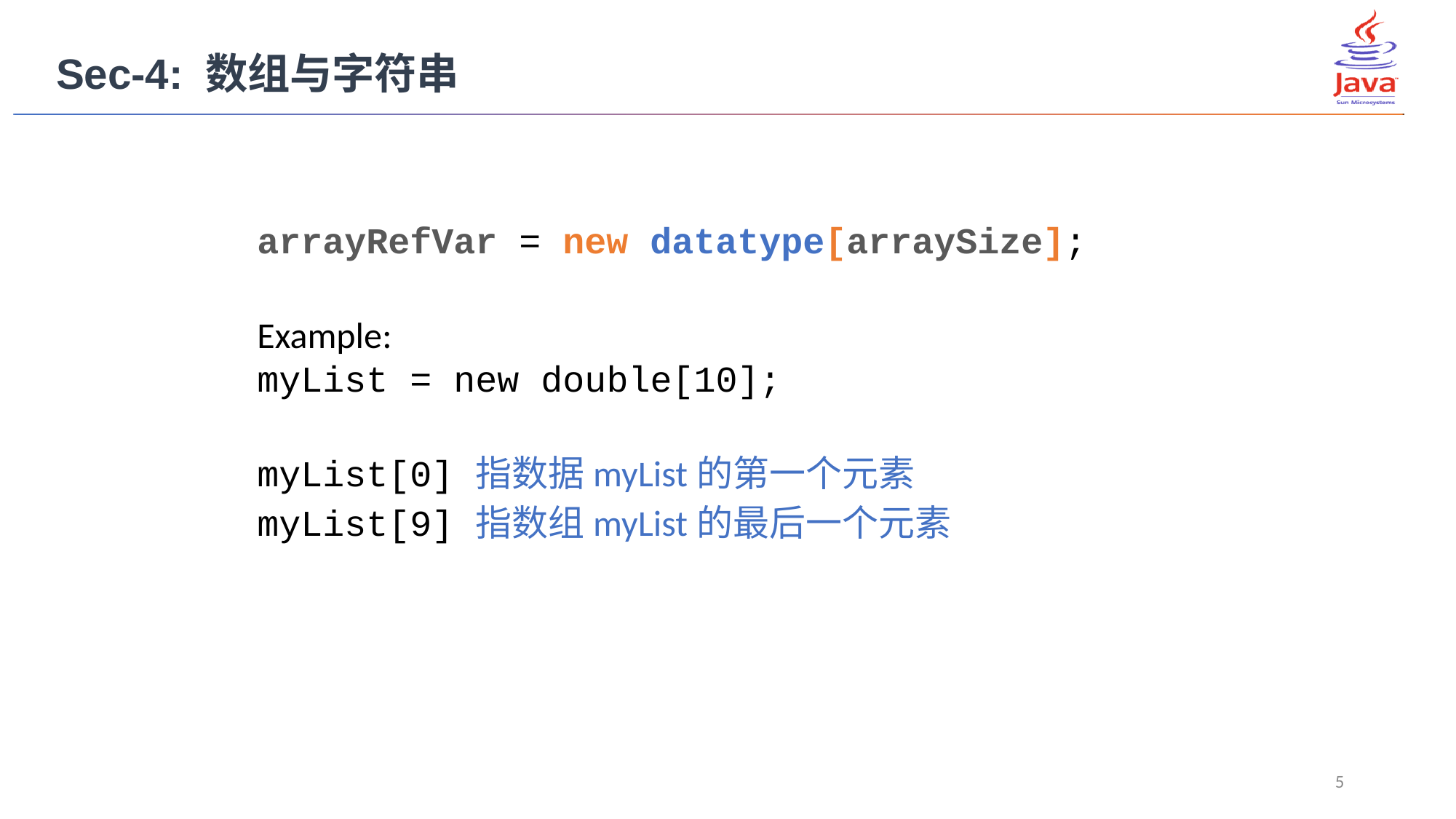

Sec-4: 数组与字符串
arrayRefVar = new datatype[arraySize];

Example:
myList = new double[10];

myList[0]	指数据myList的第一个元素
myList[9] 	指数组myList的最后一个元素
5